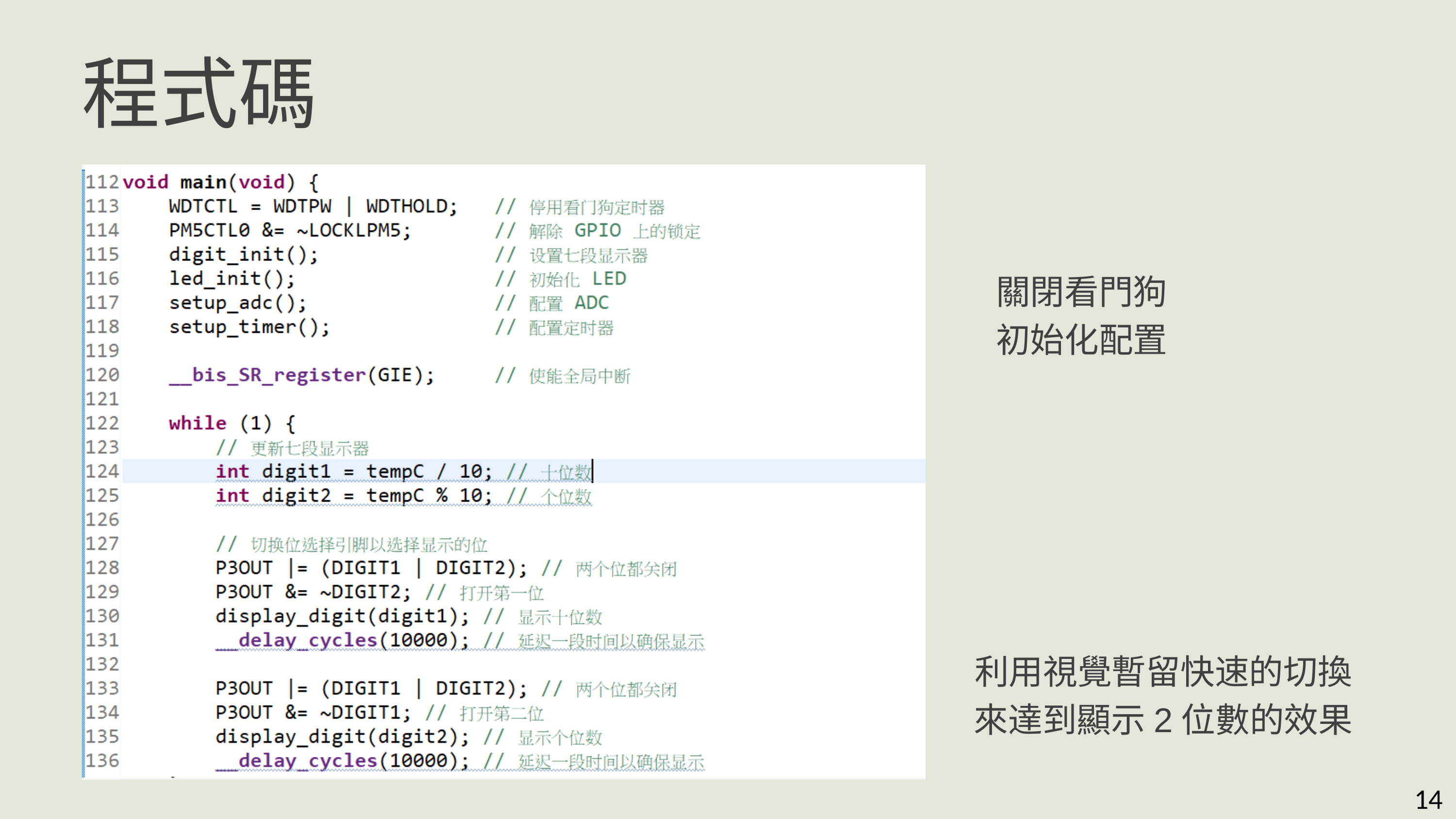

程式碼

關閉看門狗
初始化配置
利用視覺暫留快速的切換來達到顯示2位數的效果
14